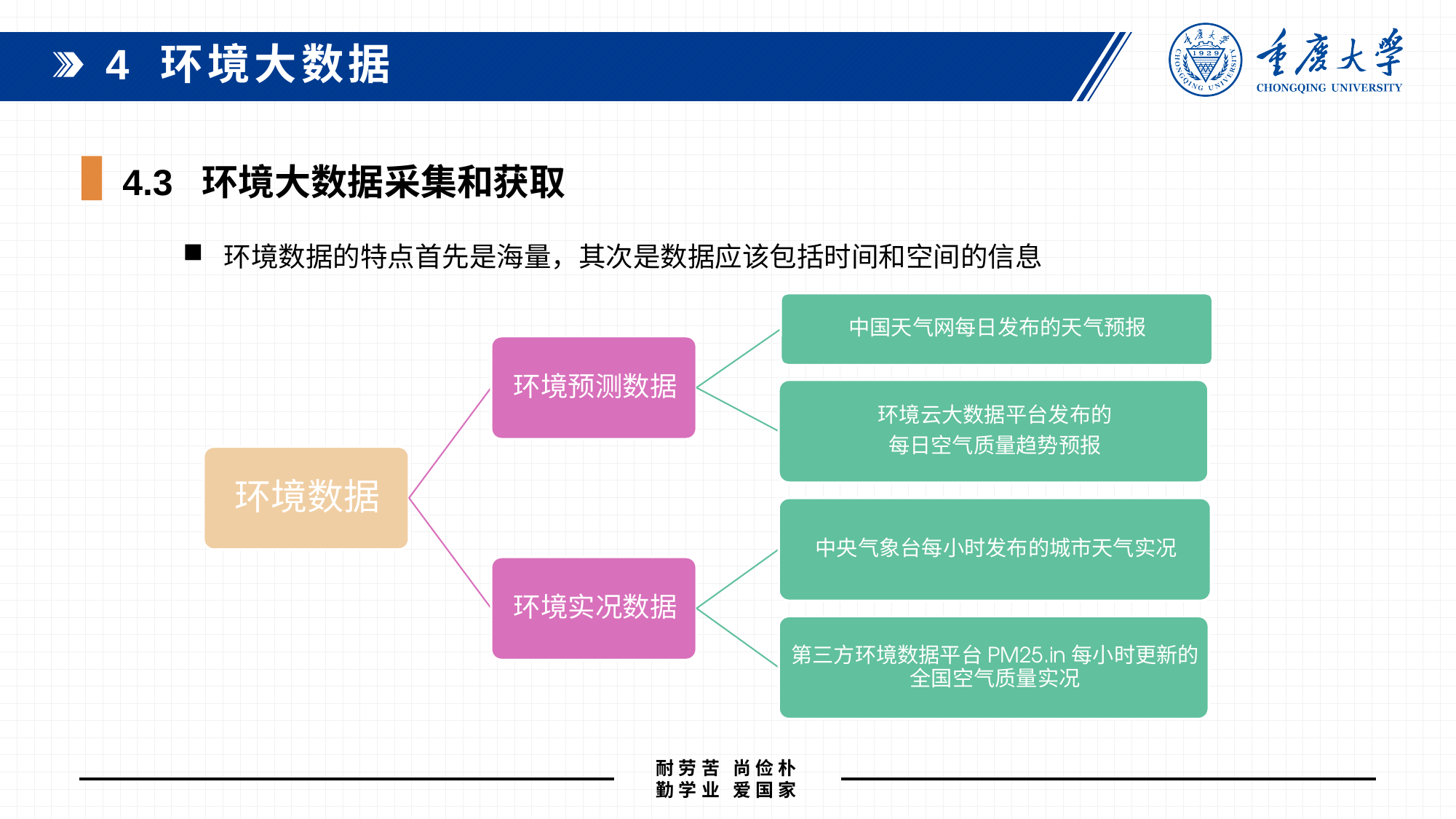

4 环境大数据

 4.3  环境大数据采集和获取
环境数据的特点首先是海量，其次是数据应该包括时间和空间的信息
环境数据

环境预测数据

中国天气网每日发布的天气预报

环境云大数据平台发布的
每日空气质量趋势预报

环境实况数据

中央气象台每小时发布的城市天气实况

第三方环境数据平台PM25.in每小时更新的全国空气质量实况